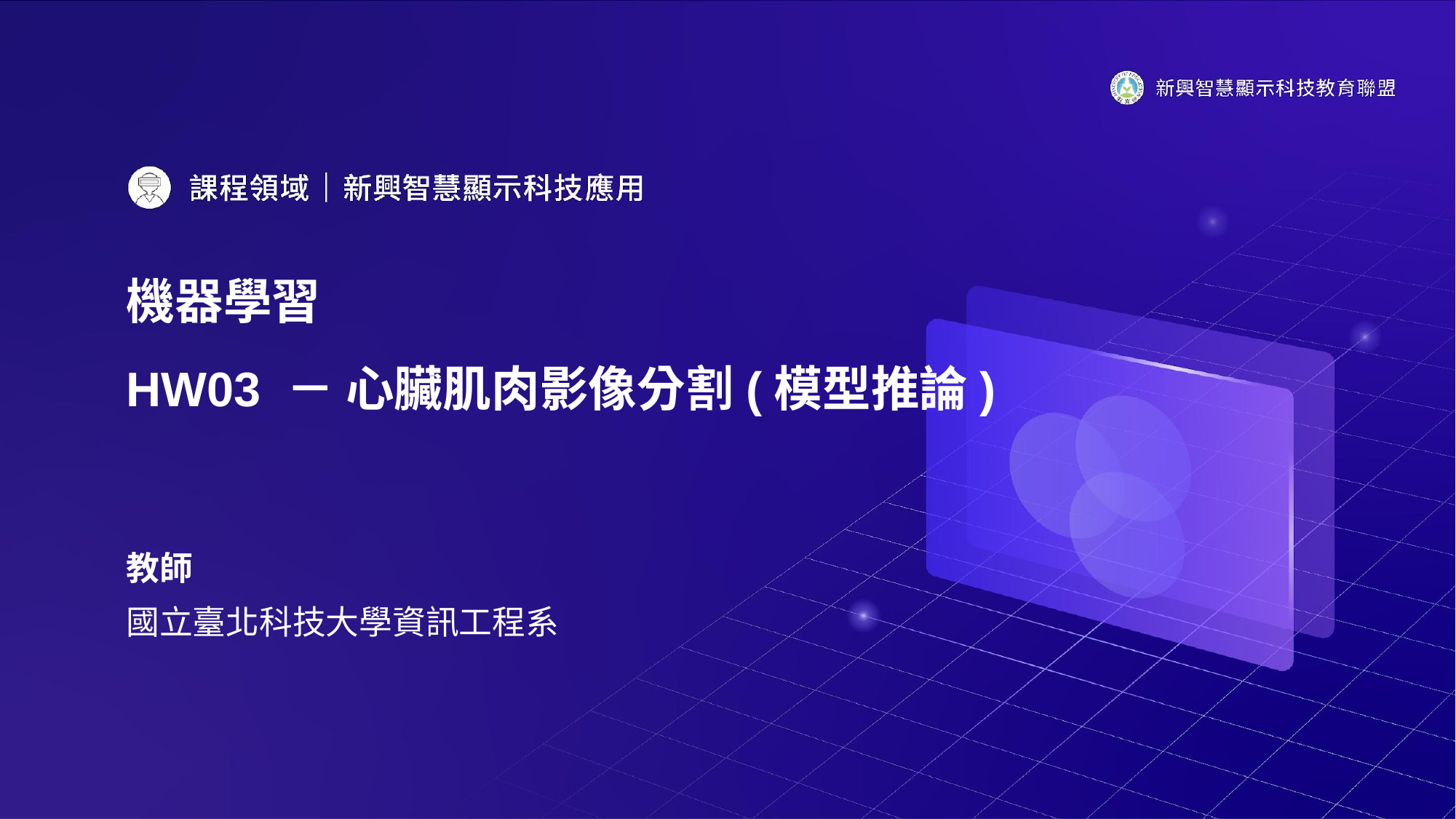

# 機器學習
HW03 － 心臟肌肉影像分割(模型推論)
教師
國立臺北科技大學資訊工程系